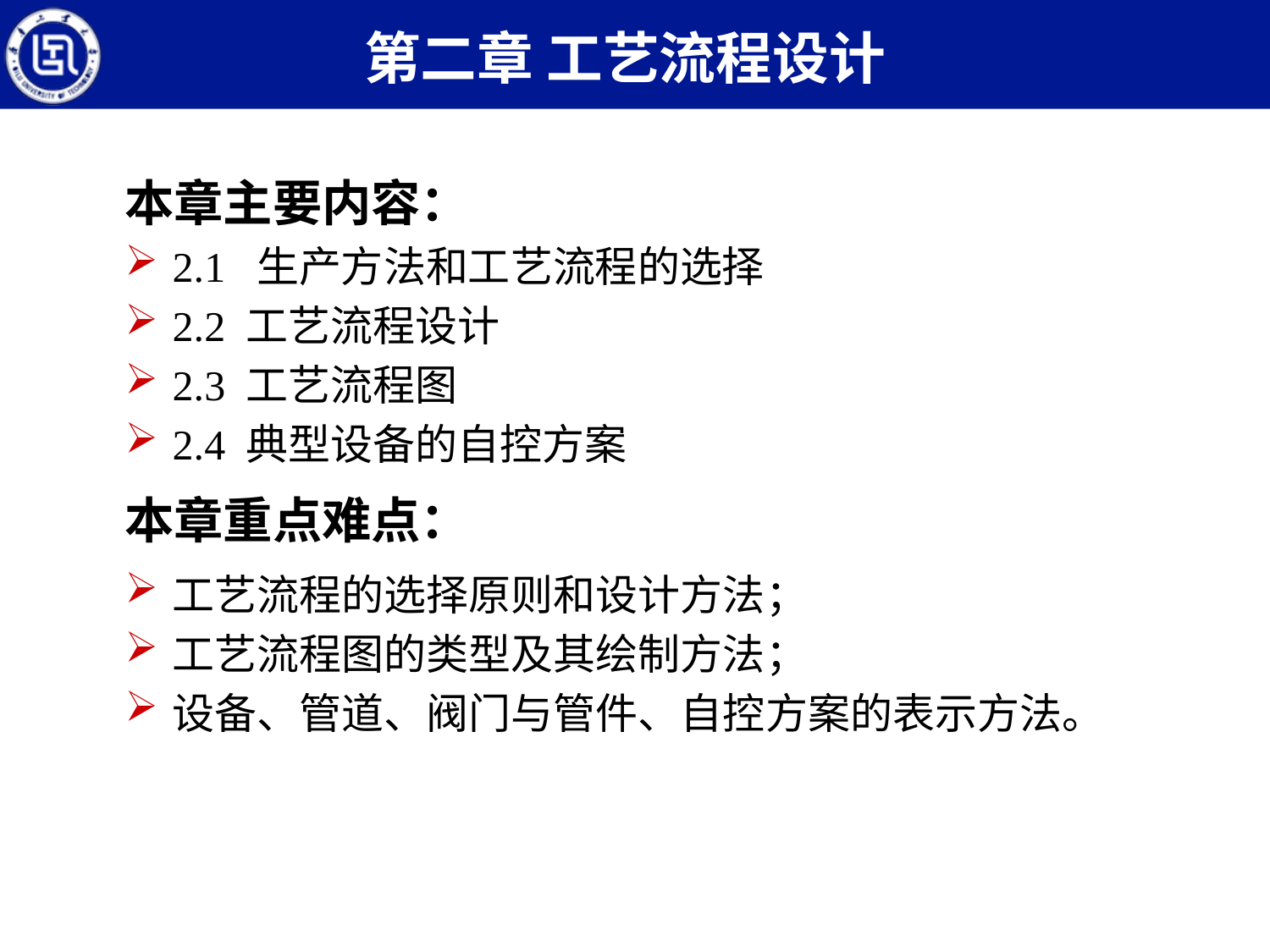

第二章 工艺流程设计
本章主要内容：
2.1  生产方法和工艺流程的选择
2.2 工艺流程设计
2.3 工艺流程图
2.4 典型设备的自控方案
本章重点难点：
工艺流程的选择原则和设计方法；
工艺流程图的类型及其绘制方法；
设备、管道、阀门与管件、自控方案的表示方法。